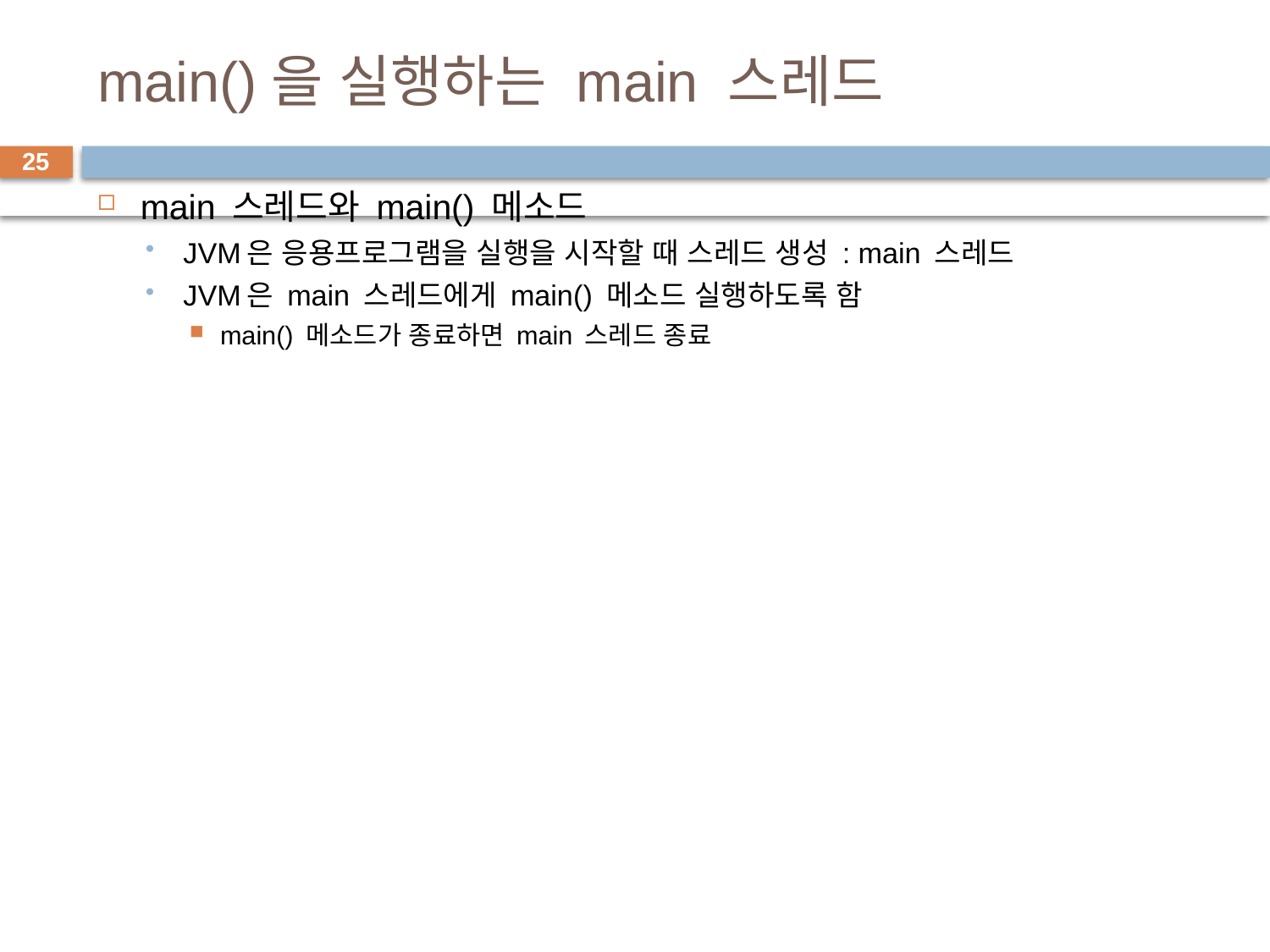

# main()을 실행하는 main 스레드
25
main 스레드와 main() 메소드
JVM은 응용프로그램을 실행을 시작할 때 스레드 생성 : main 스레드
JVM은 main 스레드에게 main() 메소드 실행하도록 함
main() 메소드가 종료하면 main 스레드 종료